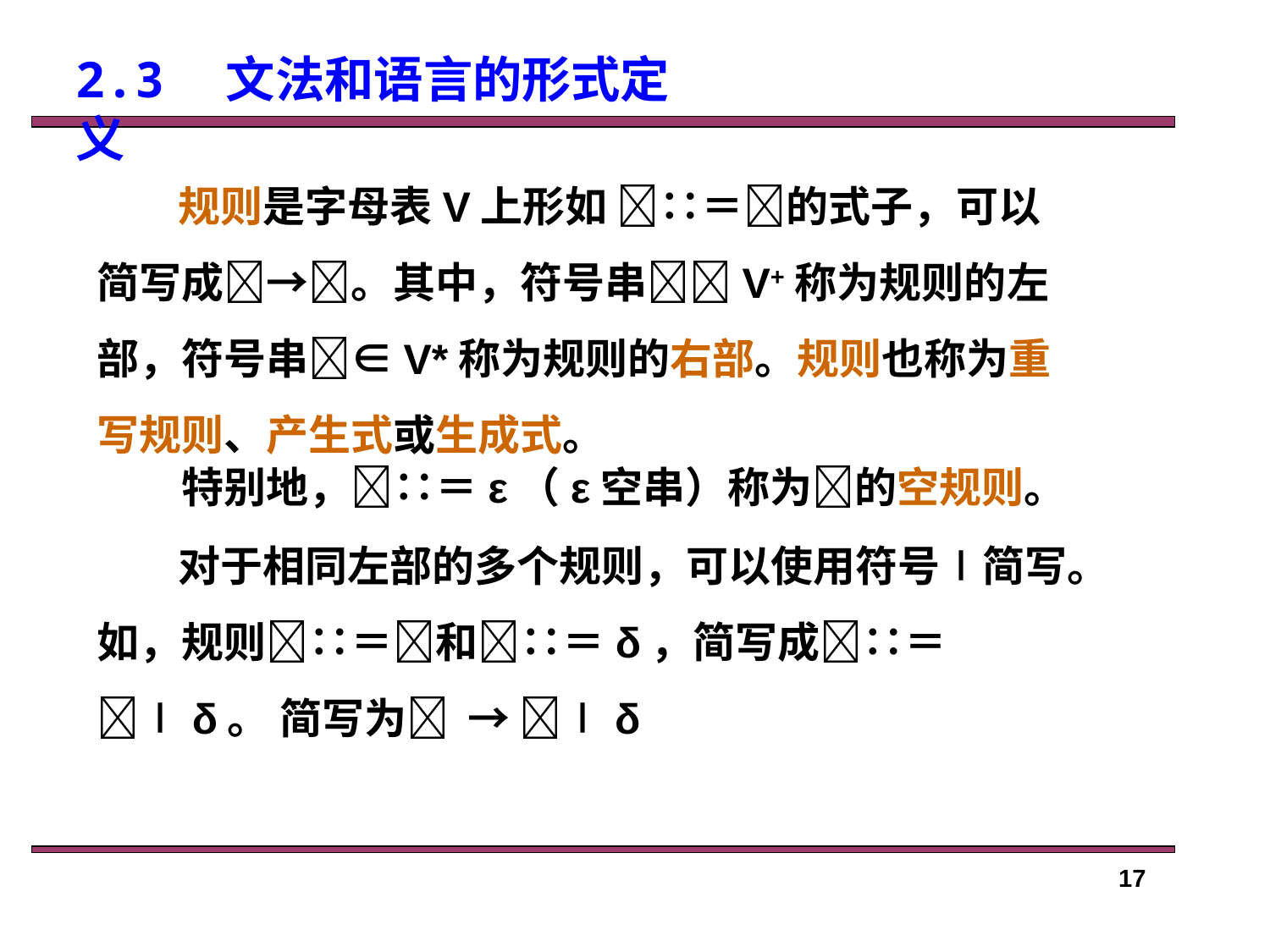

# 2.3　文法和语言的形式定义
规则是字母表V上形如 α∷＝β的式子，可以简写成α→β。其中，符号串α∈V+称为规则的左部，符号串β∈V*称为规则的右部。规则也称为重写规则、产生式或生成式。
特别地，α∷＝ε（ε空串）称为α的空规则。
对于相同左部的多个规则，可以使用符号∣简写。如，规则α∷＝β和α∷＝δ，简写成α∷＝β∣δ。 简写为α  → β∣δ
17